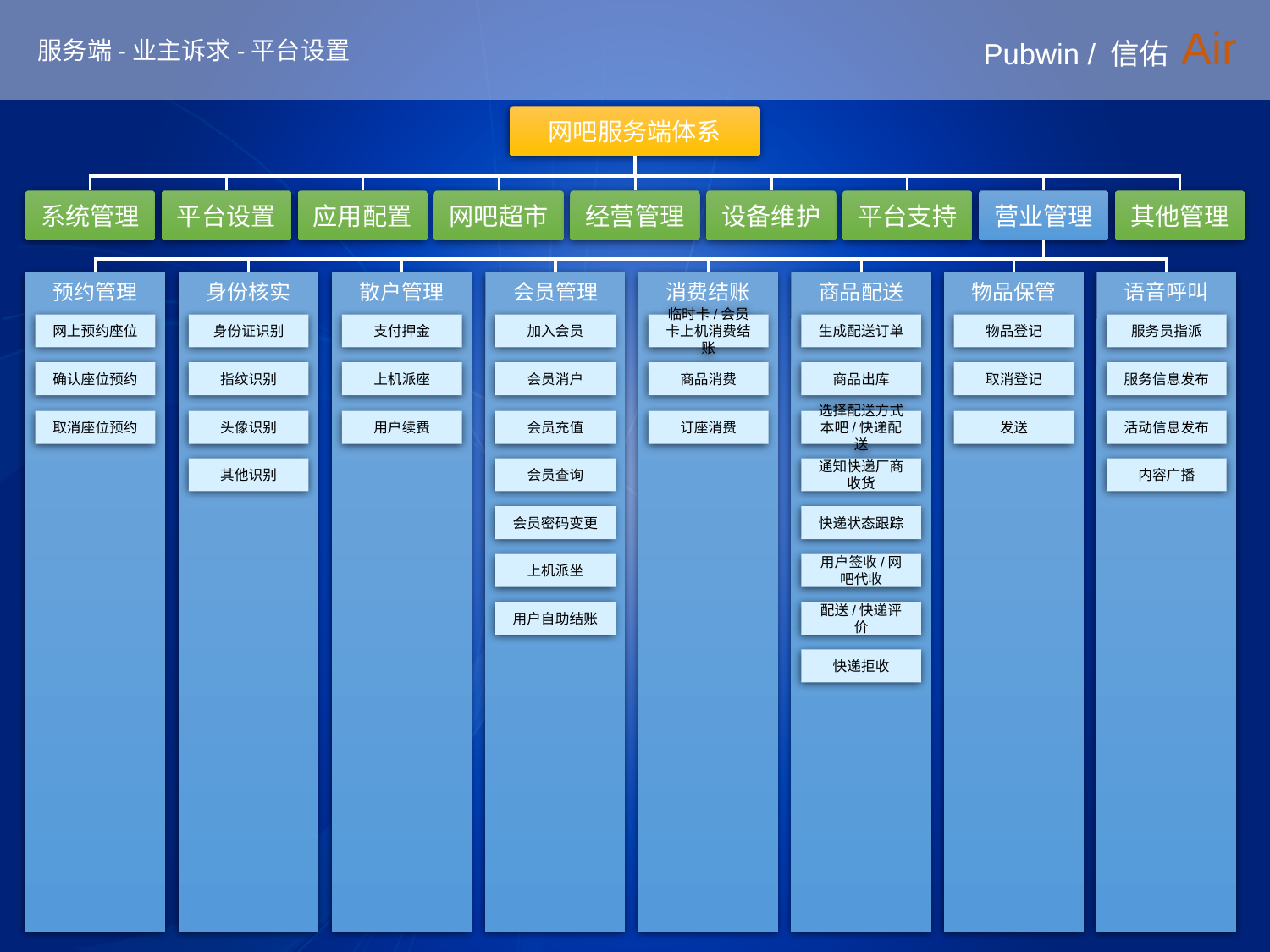

# Pubwin / 信佑 Air
服务端-业主诉求-平台设置
网吧服务端体系
系统管理
平台设置
应用配置
网吧超市
经营管理
设备维护
平台支持
营业管理
其他管理
预约管理
身份核实
散户管理
会员管理
消费结账
商品配送
物品保管
语音呼叫
网上预约座位
身份证识别
支付押金
加入会员
临时卡/会员卡上机消费结账
生成配送订单
物品登记
服务员指派
确认座位预约
指纹识别
上机派座
会员消户
商品消费
商品出库
取消登记
服务信息发布
取消座位预约
头像识别
用户续费
会员充值
订座消费
选择配送方式
本吧/快递配送
发送
活动信息发布
其他识别
会员查询
通知快递厂商收货
内容广播
会员密码变更
快递状态跟踪
上机派坐
用户签收/网吧代收
用户自助结账
配送/快递评价
快递拒收